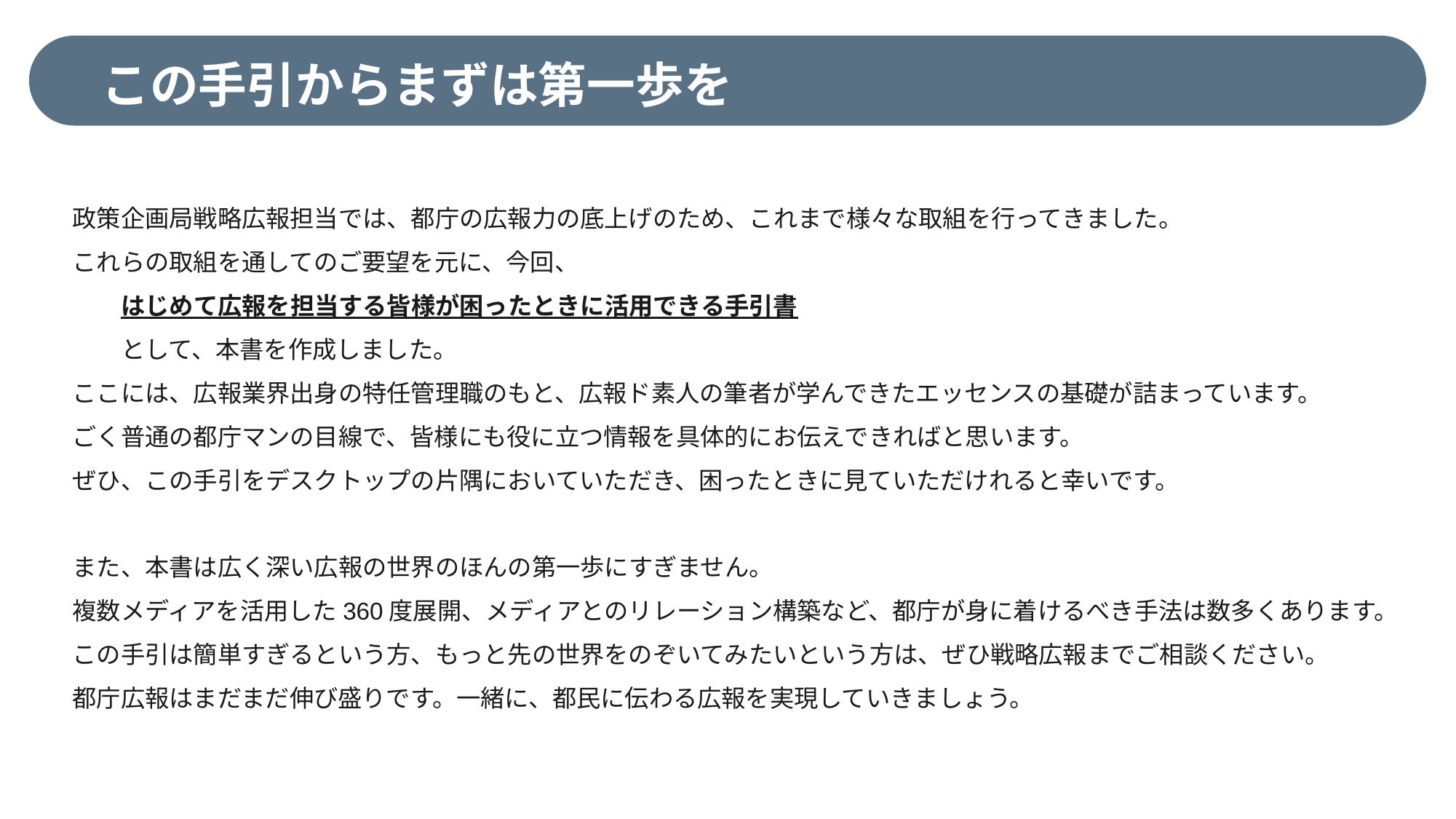

この手引からまずは第一歩を
政策企画局戦略広報担当では、都庁の広報力の底上げのため、これまで様々な取組を行ってきました。
これらの取組を通してのご要望を元に、今回、
　　はじめて広報を担当する皆様が困ったときに活用できる手引書
　　として、本書を作成しました。
ここには、広報業界出身の特任管理職のもと、広報ド素人の筆者が学んできたエッセンスの基礎が詰まっています。
ごく普通の都庁マンの目線で、皆様にも役に立つ情報を具体的にお伝えできればと思います。
ぜひ、この手引をデスクトップの片隅においていただき、困ったときに見ていただけれると幸いです。

また、本書は広く深い広報の世界のほんの第一歩にすぎません。
複数メディアを活用した360度展開、メディアとのリレーション構築など、都庁が身に着けるべき手法は数多くあります。
この手引は簡単すぎるという方、もっと先の世界をのぞいてみたいという方は、ぜひ戦略広報までご相談ください。
都庁広報はまだまだ伸び盛りです。一緒に、都民に伝わる広報を実現していきましょう。